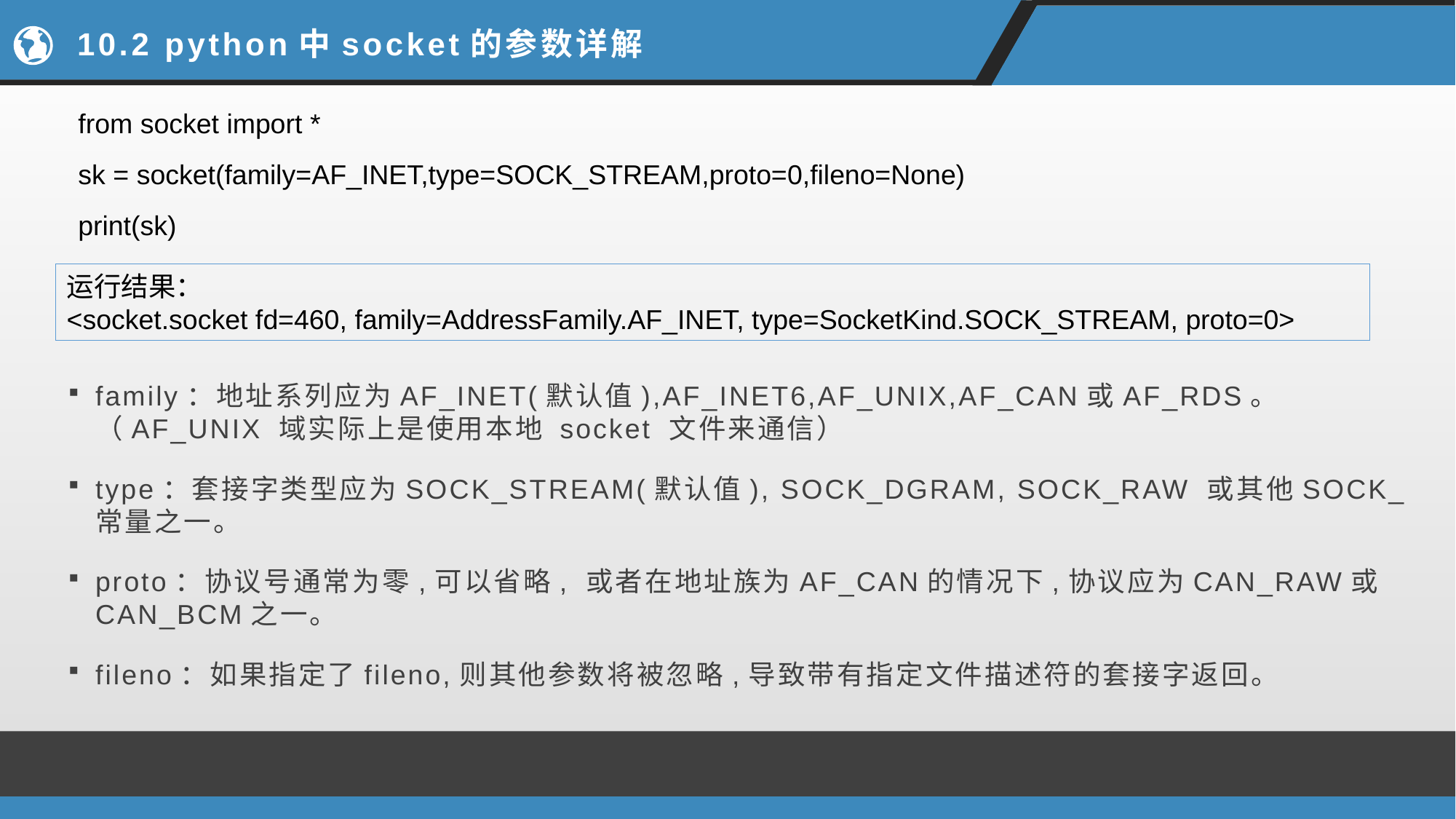

# 10.2 python中socket的参数详解

from socket import *
sk = socket(family=AF_INET,type=SOCK_STREAM,proto=0,fileno=None)
print(sk)
运行结果：
<socket.socket fd=460, family=AddressFamily.AF_INET, type=SocketKind.SOCK_STREAM, proto=0>
family：地址系列应为AF_INET(默认值),AF_INET6,AF_UNIX,AF_CAN或AF_RDS。（AF_UNIX 域实际上是使用本地 socket 文件来通信）
type：套接字类型应为SOCK_STREAM(默认值), SOCK_DGRAM, SOCK_RAW 或其他SOCK_常量之一。
proto：协议号通常为零,可以省略, 或者在地址族为AF_CAN的情况下,协议应为CAN_RAW或CAN_BCM之一。
fileno：如果指定了fileno,则其他参数将被忽略,导致带有指定文件描述符的套接字返回。